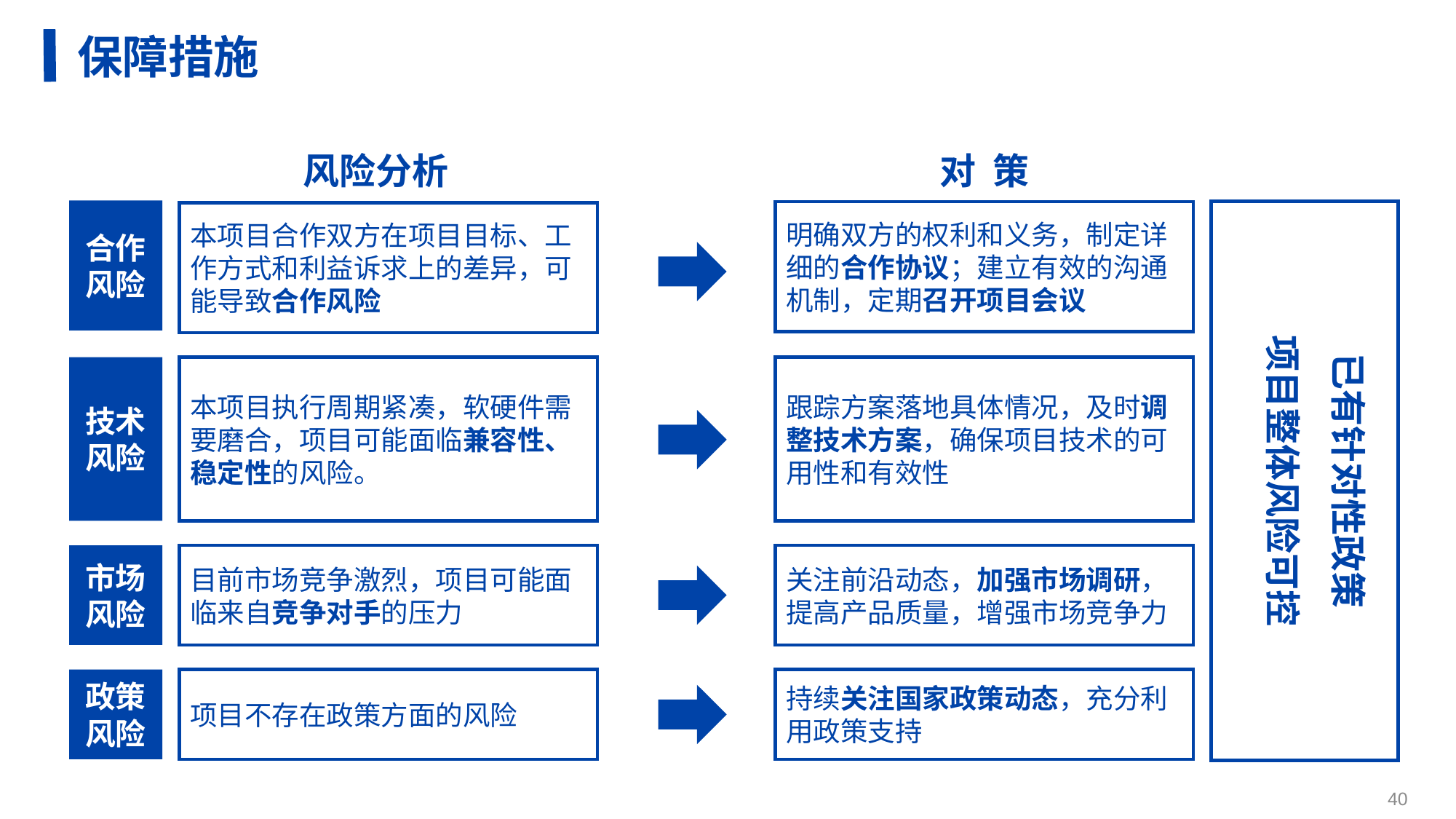

保障措施
风险分析
对  策
合作风险

已有针对性政策
项目整体风险可控
明确双方的权利和义务，制定详细的合作协议；建立有效的沟通机制，定期召开项目会议
本项目合作双方在项目目标、工作方式和利益诉求上的差异，可能导致合作风险

技术风险
本项目执行周期紧凑，软硬件需要磨合，项目可能面临兼容性、稳定性的风险。
跟踪方案落地具体情况，及时调整技术方案，确保项目技术的可用性和有效性

市场风险
目前市场竞争激烈，项目可能面临来自竞争对手的压力
关注前沿动态，加强市场调研，
提高产品质量，增强市场竞争力

政策风险
项目不存在政策方面的风险
持续关注国家政策动态，充分利用政策支持

40